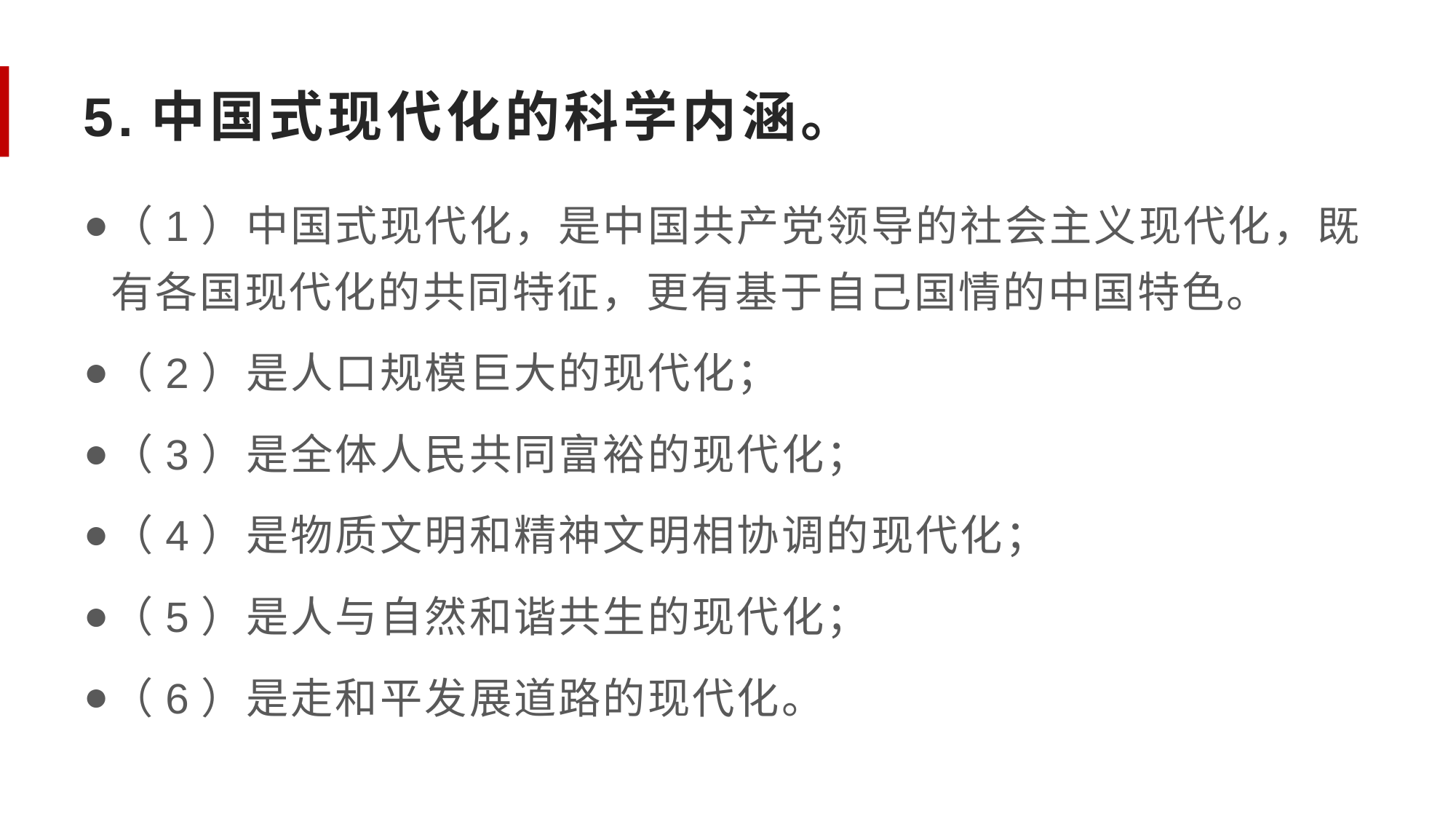

# 5.中国式现代化的科学内涵。
（1）中国式现代化，是中国共产党领导的社会主义现代化，既有各国现代化的共同特征，更有基于自己国情的中国特色。
（2）是人口规模巨大的现代化；
（3）是全体人民共同富裕的现代化；
（4）是物质文明和精神文明相协调的现代化；
（5）是人与自然和谐共生的现代化；
（6）是走和平发展道路的现代化。